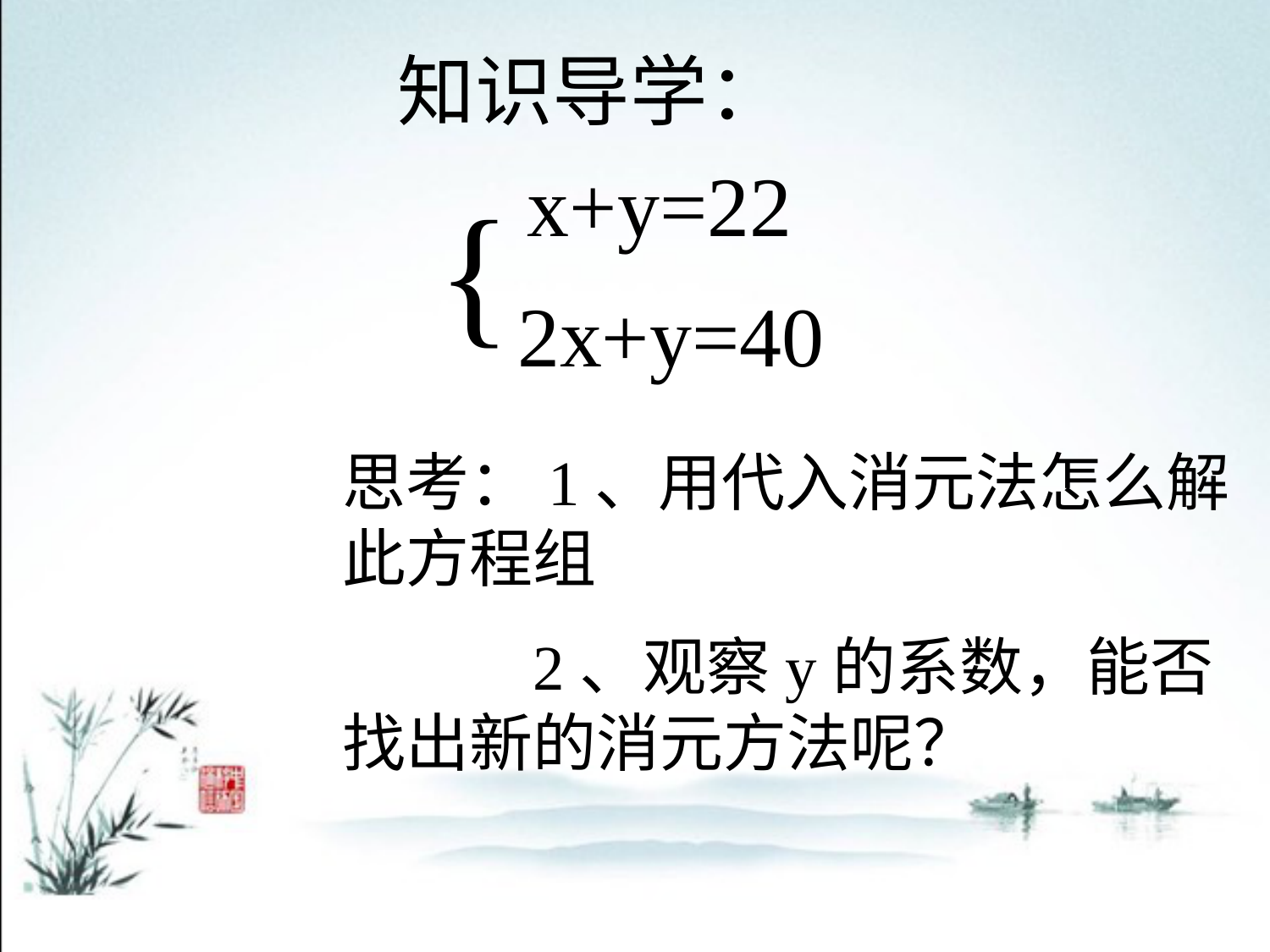

知识导学：
x+y=22
2x+y=40
{
思考：1、用代入消元法怎么解此方程组
            2、观察y的系数，能否找出新的消元方法呢？